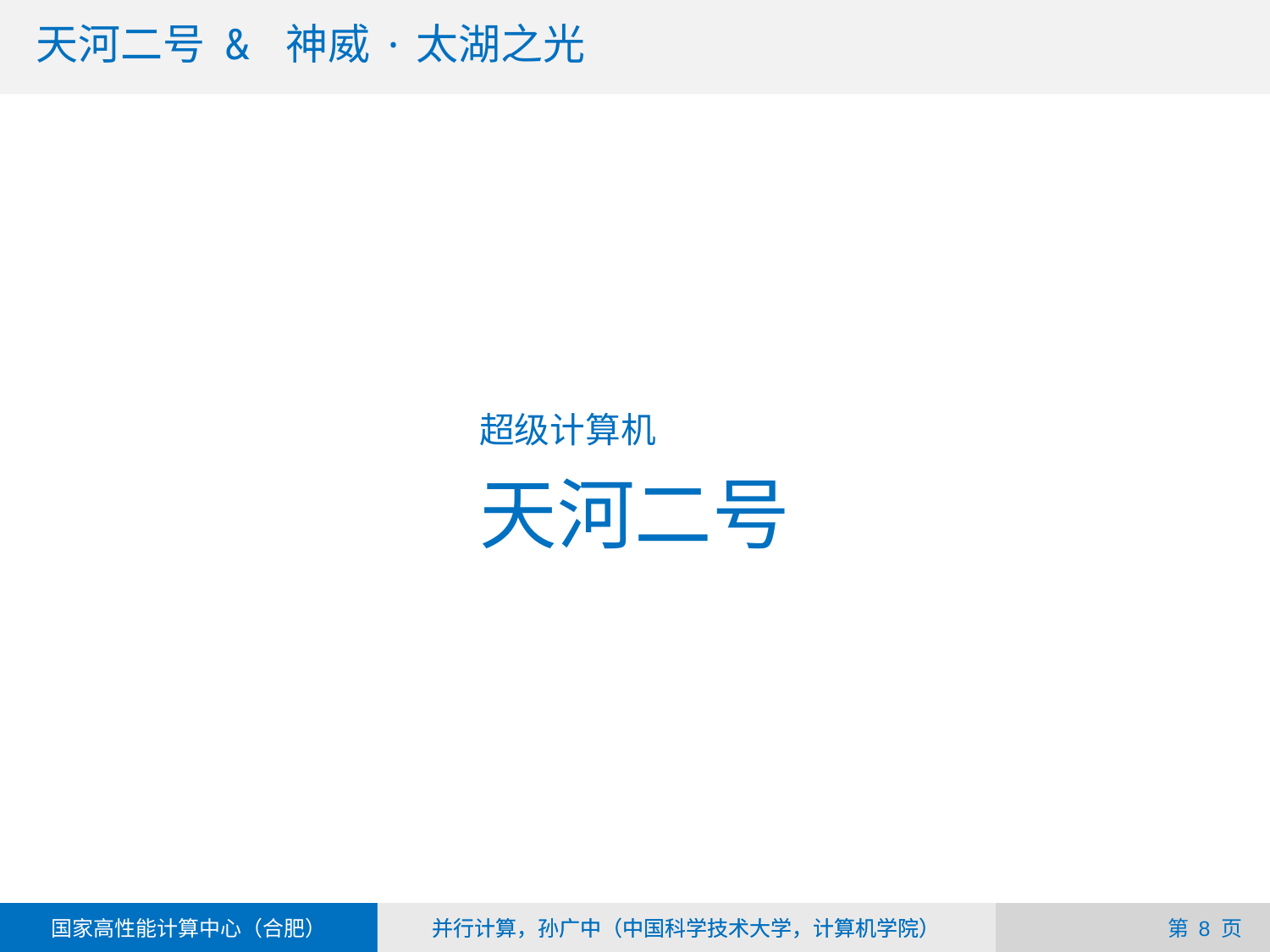

天河二号 & 神威·太湖之光
超级计算机
天河二号

第 8 页